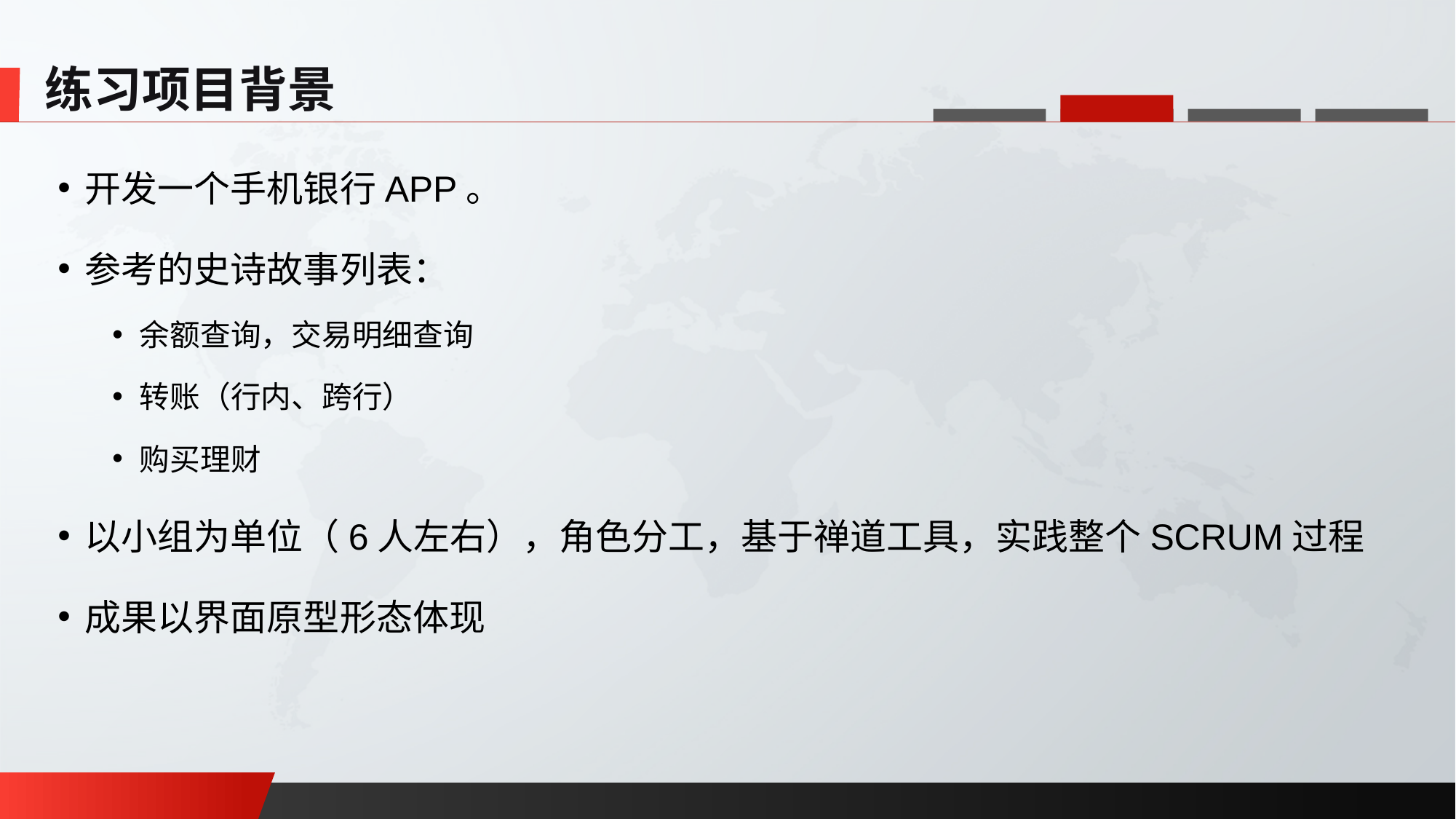

练习项目背景

开发一个手机银行APP。
参考的史诗故事列表：
余额查询，交易明细查询
转账（行内、跨行）
购买理财
以小组为单位（6人左右），角色分工，基于禅道工具，实践整个SCRUM过程
成果以界面原型形态体现